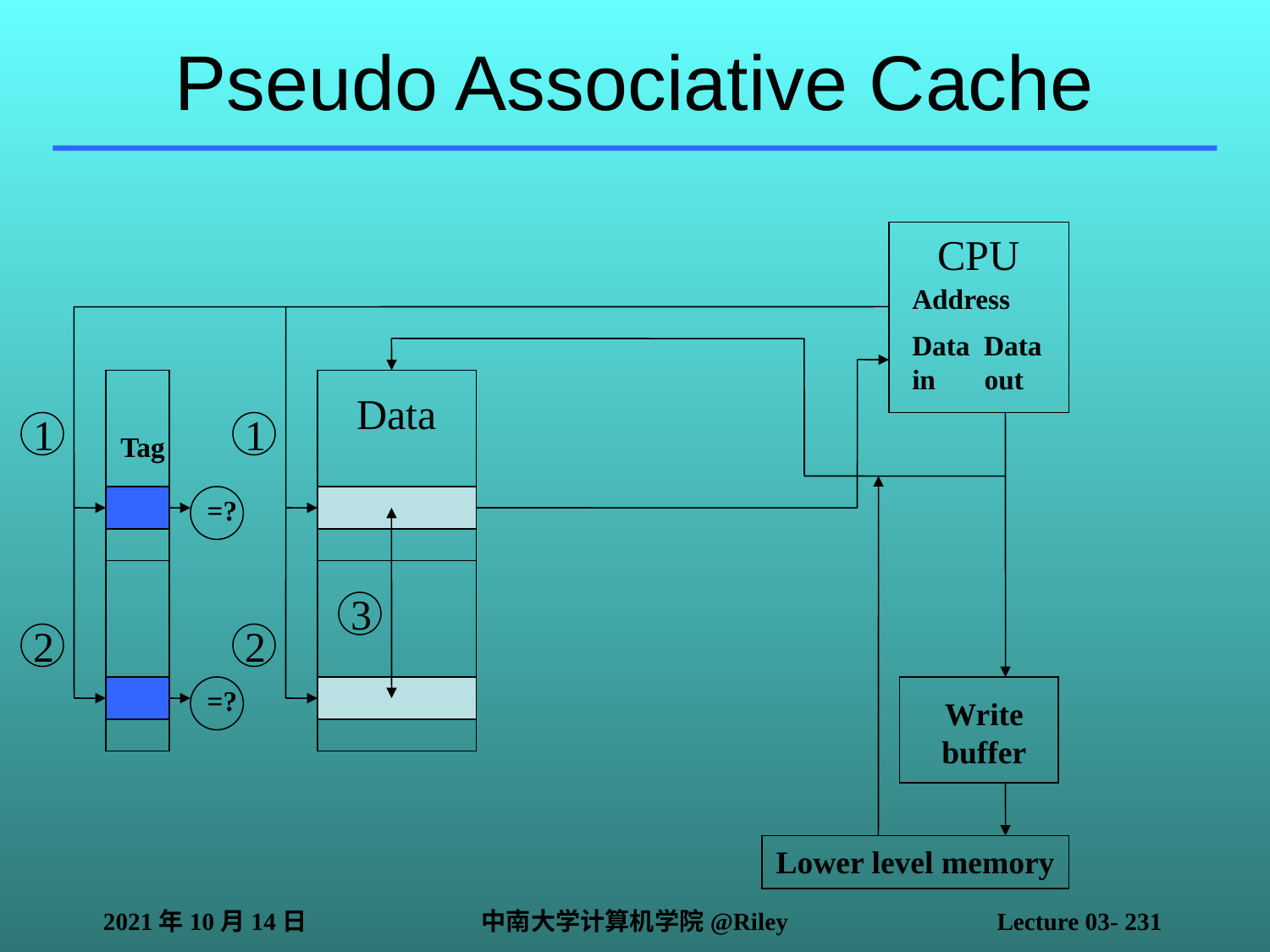

# Pseudo Associative Cache

CPU
Address
Data  Data
in       out

Data
1
1

Tag

=?

3

2
2

=?

Write buffer

Lower level memory
2021年10月14日
中南大学计算机学院@Riley
Lecture 03- 231